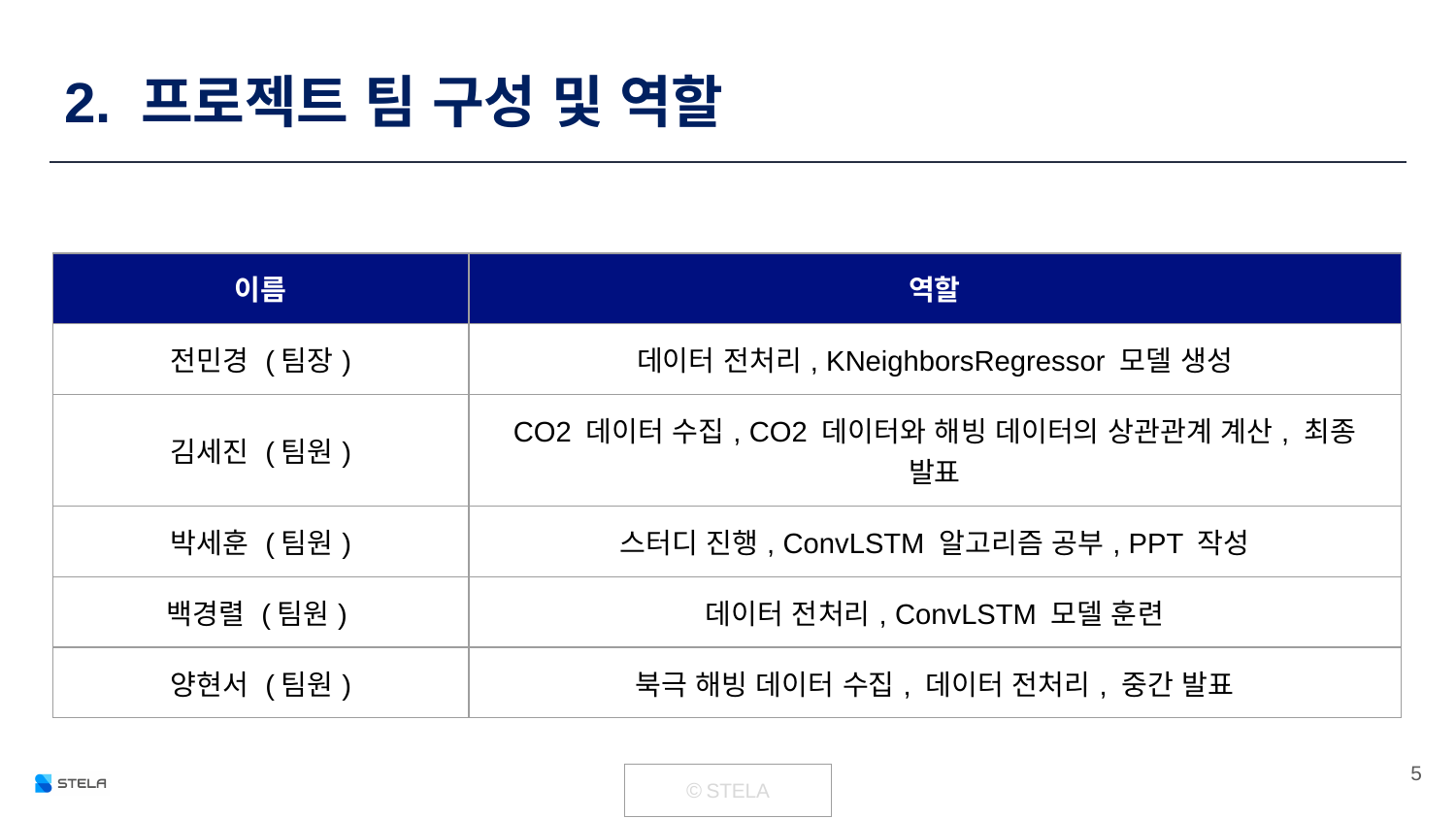

# 2. 프로젝트 팀 구성 및 역할
| 이름 | 역할 |
| --- | --- |
| 전민경 (팀장) | 데이터 전처리, KNeighborsRegressor 모델 생성 |
| 김세진 (팀원) | CO2 데이터 수집, CO2 데이터와 해빙 데이터의 상관관계 계산, 최종 발표 |
| 박세훈 (팀원) | 스터디 진행, ConvLSTM 알고리즘 공부, PPT 작성 |
| 백경렬 (팀원) | 데이터 전처리, ConvLSTM 모델 훈련 |
| 양현서 (팀원) | 북극 해빙 데이터 수집, 데이터 전처리, 중간 발표 |
5
| © STELA |
| --- |